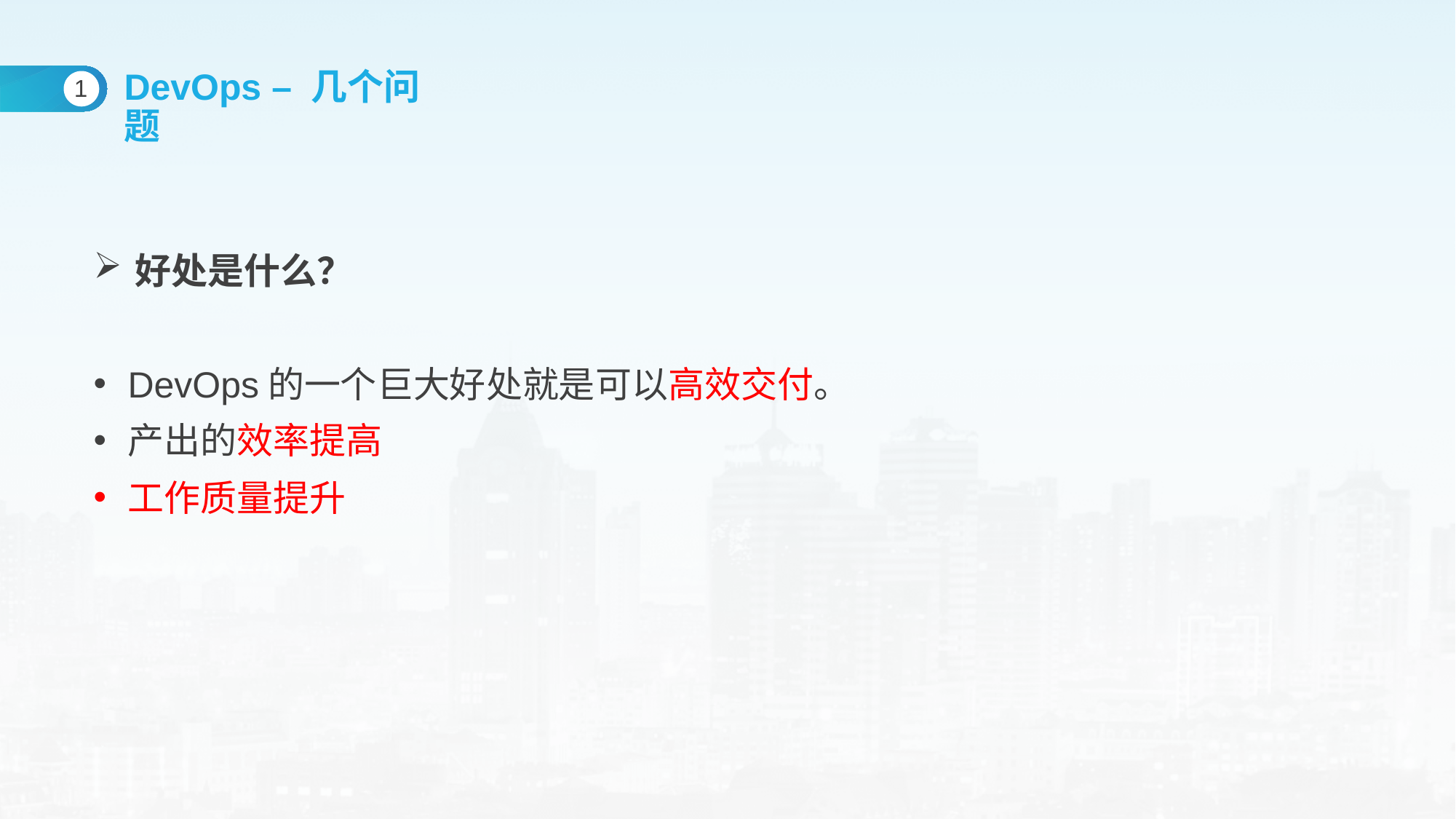

DevOps – 几个问题
1
好处是什么？

DevOps的一个巨大好处就是可以高效交付。
产出的效率提高
工作质量提升